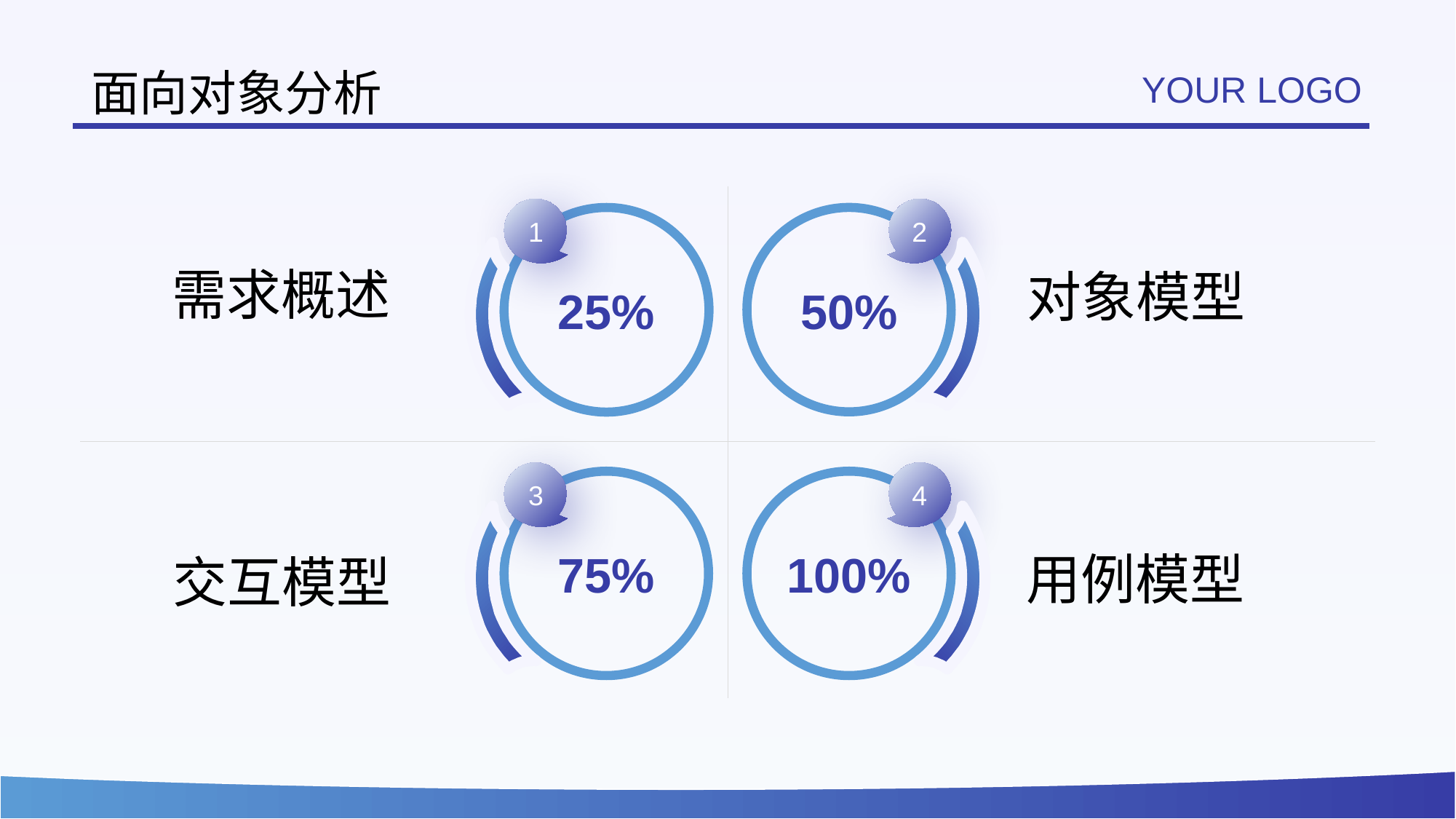

# 面向对象分析
YOUR LOGO
1
2
25%
50%

需求概述
对象模型
3
4
75%
100%

用例模型
交互模型